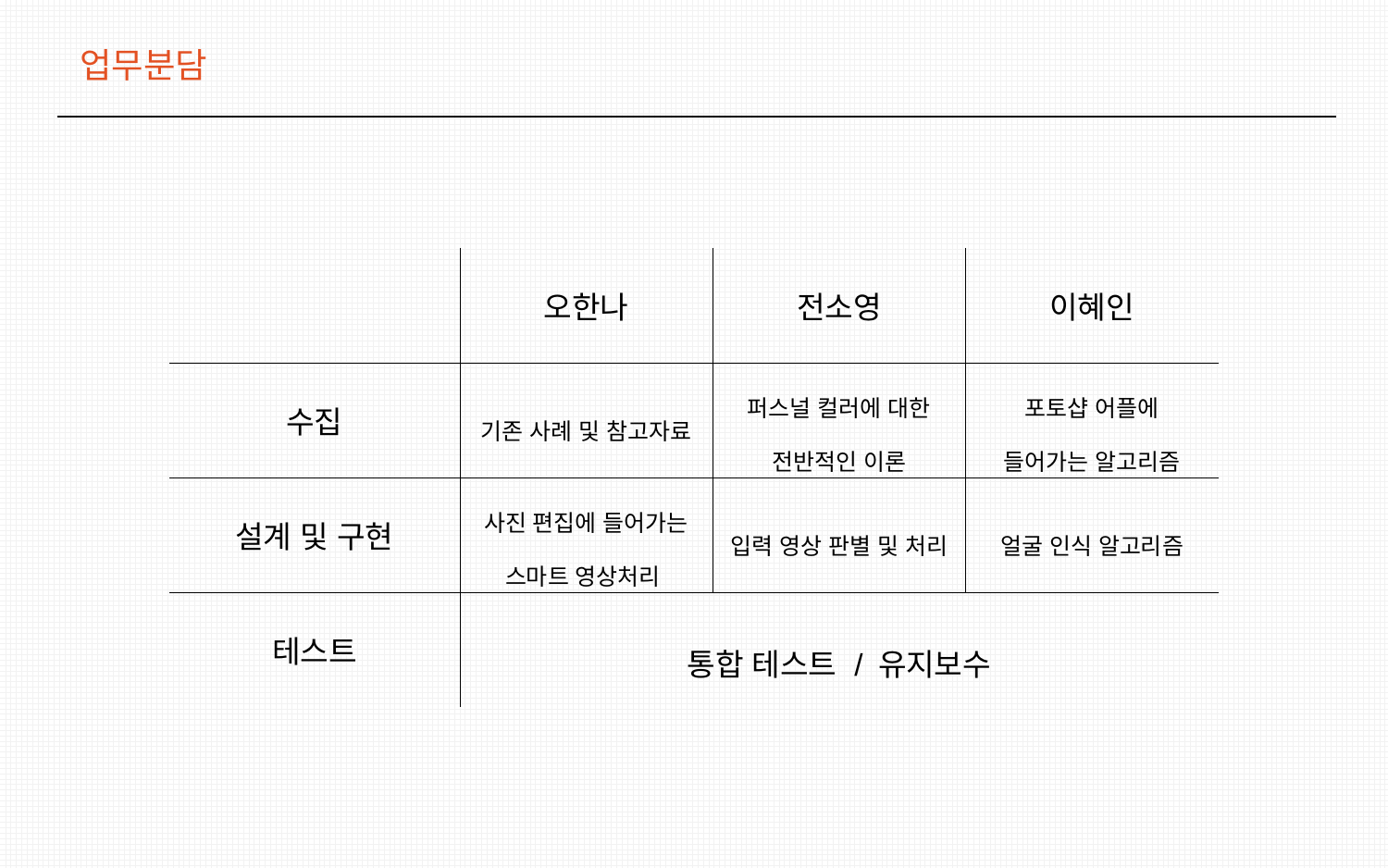

업무분담
|  | 오한나 | 전소영 | 이혜인 |
| --- | --- | --- | --- |
| 수집 | 기존 사례 및 참고자료 | 퍼스널 컬러에 대한 전반적인 이론 | 포토샵 어플에 들어가는 알고리즘 |
| 설계 및 구현 | 사진 편집에 들어가는 스마트 영상처리 | 입력 영상 판별 및 처리 | 얼굴 인식 알고리즘 |
| 테스트 | 통합 테스트 / 유지보수 |  |  |